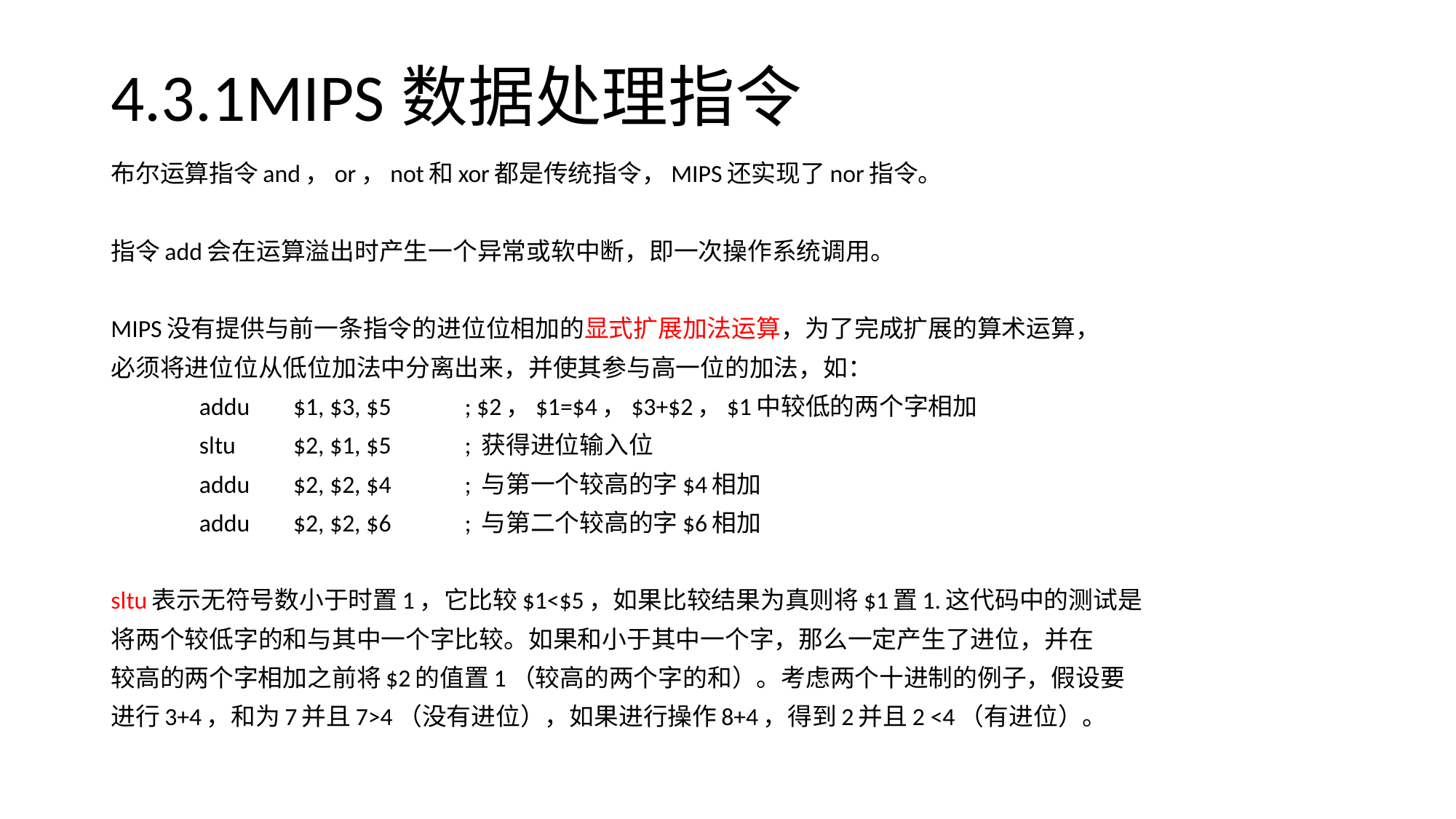

# 4.3.1MIPS数据处理指令
布尔运算指令and，or，not和xor都是传统指令，MIPS还实现了nor指令。

指令add会在运算溢出时产生一个异常或软中断，即一次操作系统调用。

MIPS没有提供与前一条指令的进位位相加的显式扩展加法运算，为了完成扩展的算术运算，
必须将进位位从低位加法中分离出来，并使其参与高一位的加法，如：
		addu 	 $1, $3, $5	; $2，$1=$4，$3+$2，$1中较低的两个字相加
		sltu	 $2, $1, $5	; 获得进位输入位
		addu	 $2, $2, $4	; 与第一个较高的字$4相加
		addu 	 $2, $2, $6	; 与第二个较高的字$6相加

sltu表示无符号数小于时置1，它比较$1<$5，如果比较结果为真则将$1置1.这代码中的测试是
将两个较低字的和与其中一个字比较。如果和小于其中一个字，那么一定产生了进位，并在
较高的两个字相加之前将$2的值置1（较高的两个字的和）。考虑两个十进制的例子，假设要
进行3+4，和为7并且7>4（没有进位），如果进行操作8+4，得到2并且2 <4（有进位）。